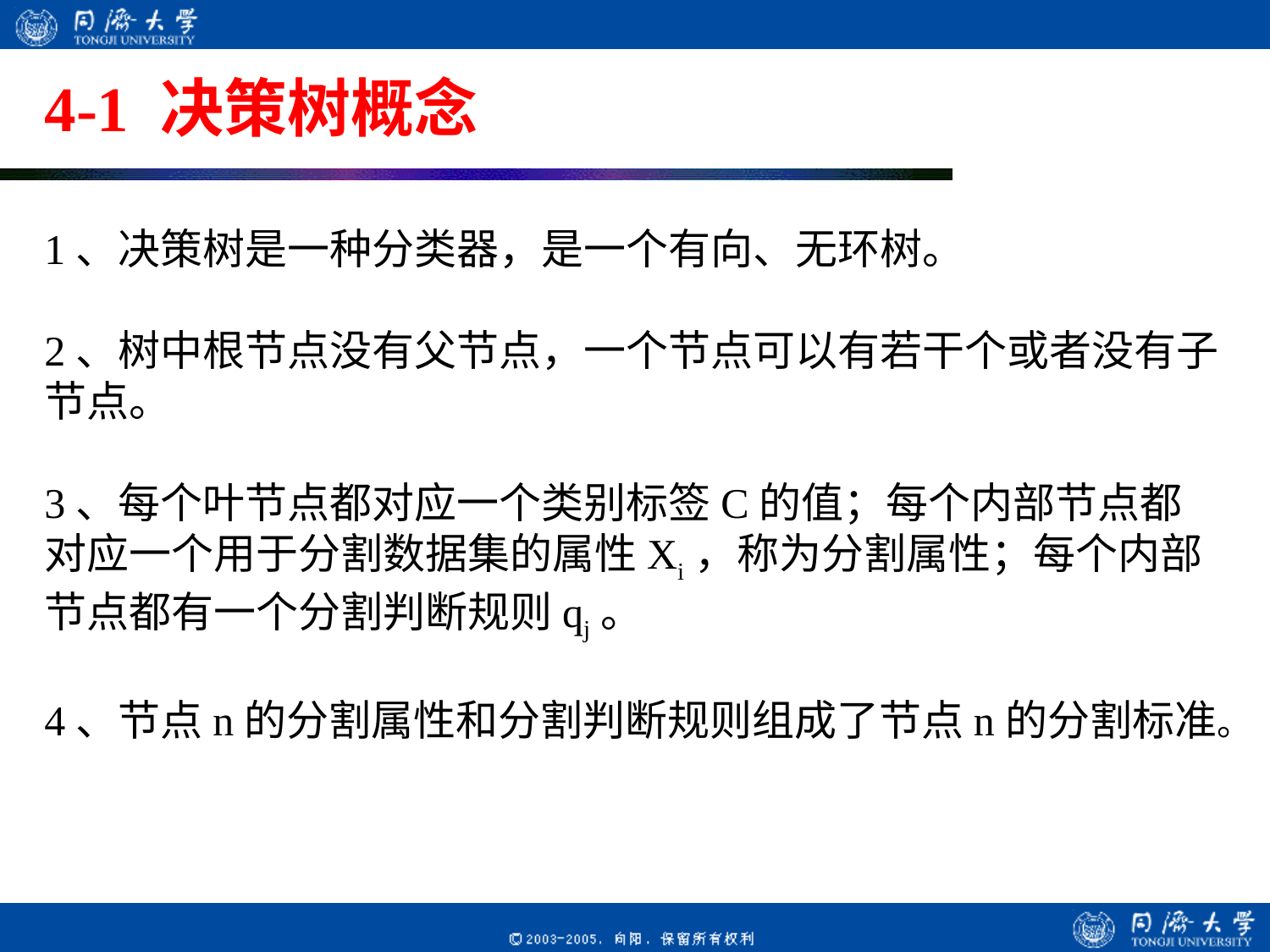

# 4-1 决策树概念
1、决策树是一种分类器，是一个有向、无环树。

2、树中根节点没有父节点，一个节点可以有若干个或者没有子节点。

3、每个叶节点都对应一个类别标签C的值；每个内部节点都对应一个用于分割数据集的属性Xi，称为分割属性；每个内部节点都有一个分割判断规则qj。

4、节点n的分割属性和分割判断规则组成了节点n的分割标准。